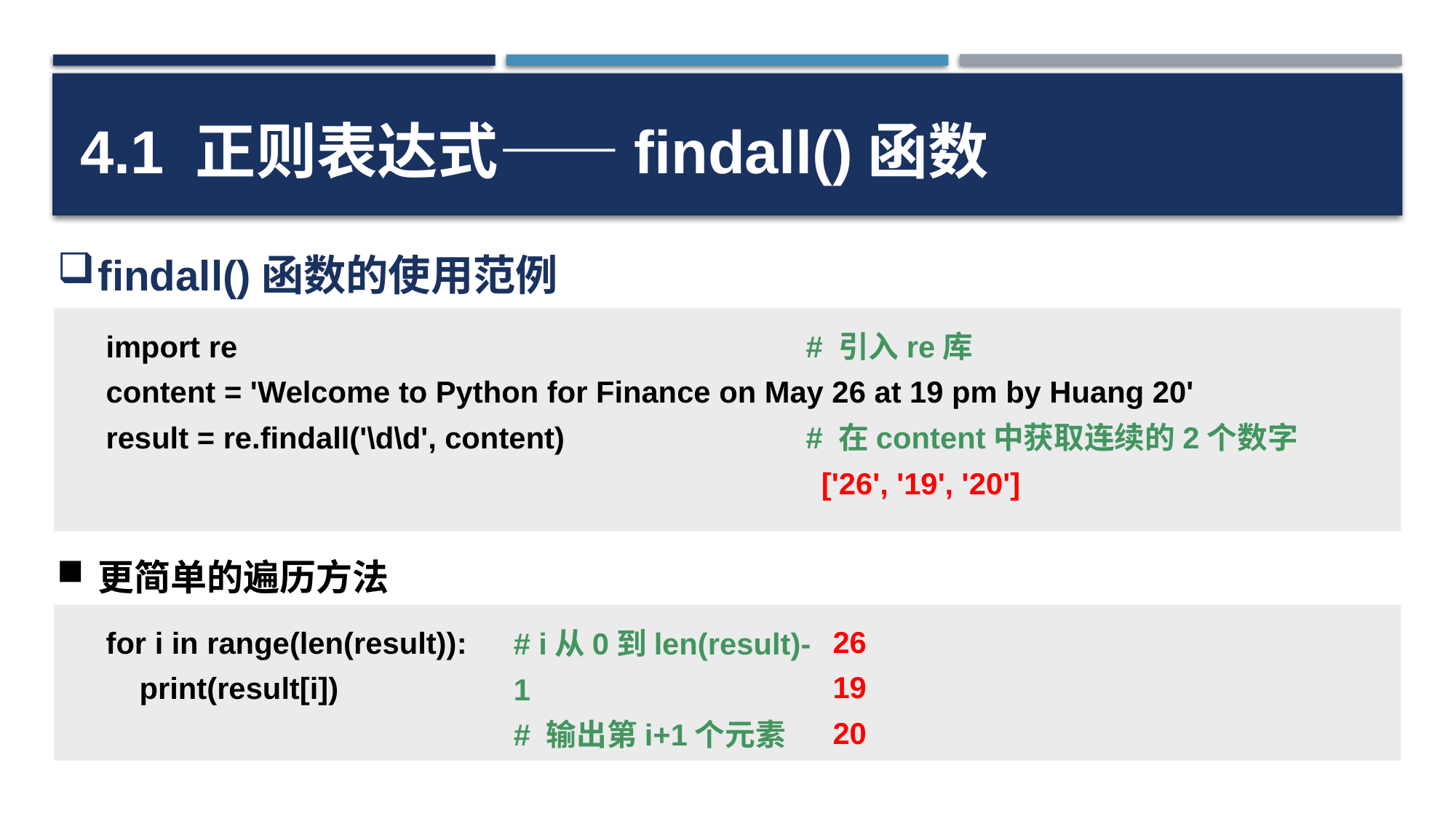

4.1 正则表达式——findall()函数
findall()函数的使用范例

import re
content = 'Welcome to Python for Finance on May 26 at 19 pm by Huang 20'
result = re.findall('\d\d', content)
# 引入re库

# 在content中获取连续的2个数字
['26', '19', '20']
更简单的遍历方法

for i in range(len(result)):
    print(result[i])
# i从0到len(result)-1
# 输出第i+1个元素
26
19
20
36